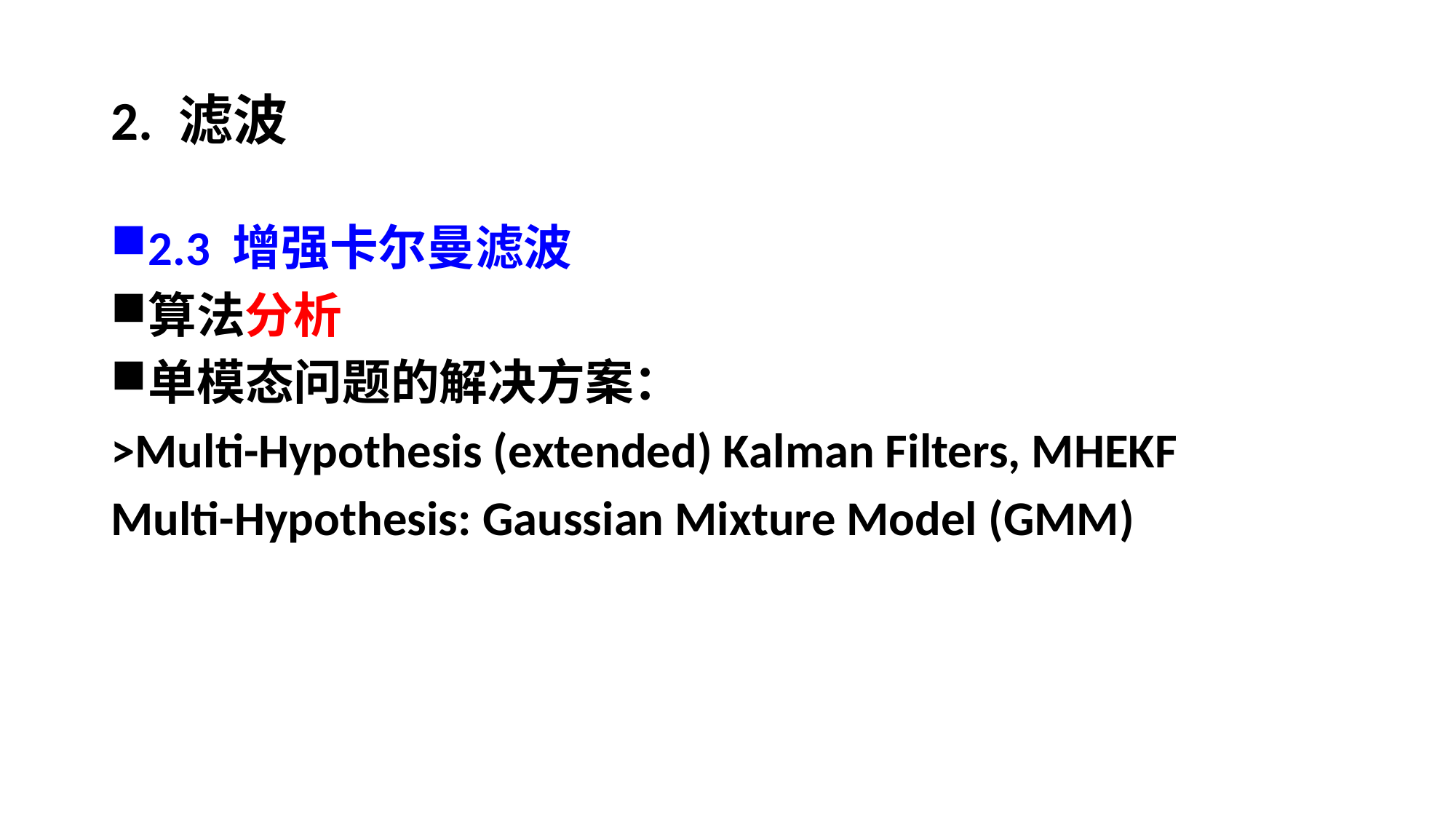

# 2. 滤波
2.3 增强卡尔曼滤波
算法分析
单模态问题的解决方案：
>Multi-Hypothesis (extended) Kalman Filters, MHEKF
Multi-Hypothesis: Gaussian Mixture Model (GMM)